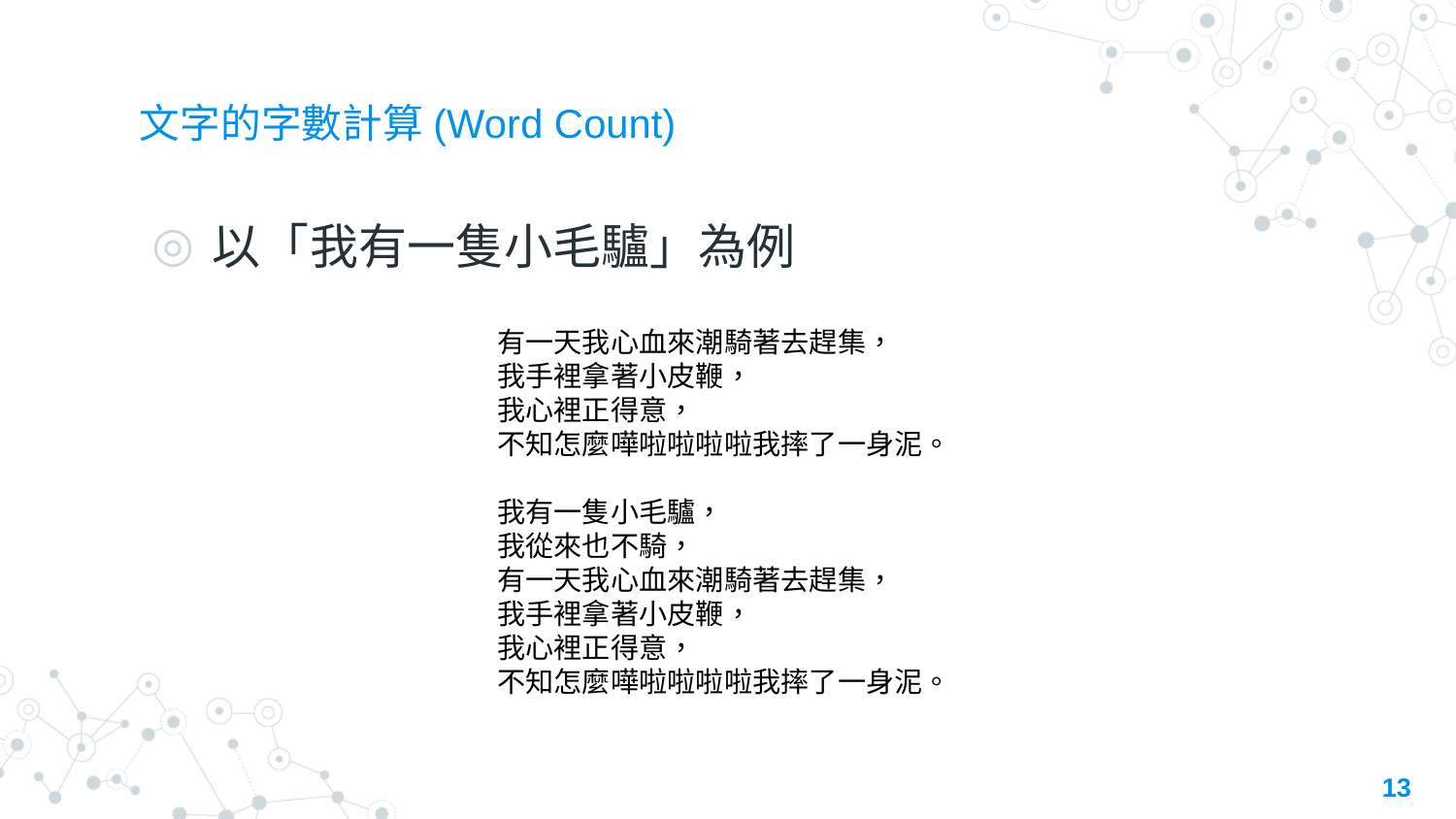

# 文字的字數計算(Word Count)
以「我有一隻小毛驢」為例
有一天我心血來潮騎著去趕集，
我手裡拿著小皮鞭，
我心裡正得意，
不知怎麼嘩啦啦啦啦我摔了一身泥。

我有一隻小毛驢，
我從來也不騎，
有一天我心血來潮騎著去趕集，
我手裡拿著小皮鞭，
我心裡正得意，
不知怎麼嘩啦啦啦啦我摔了一身泥。
13